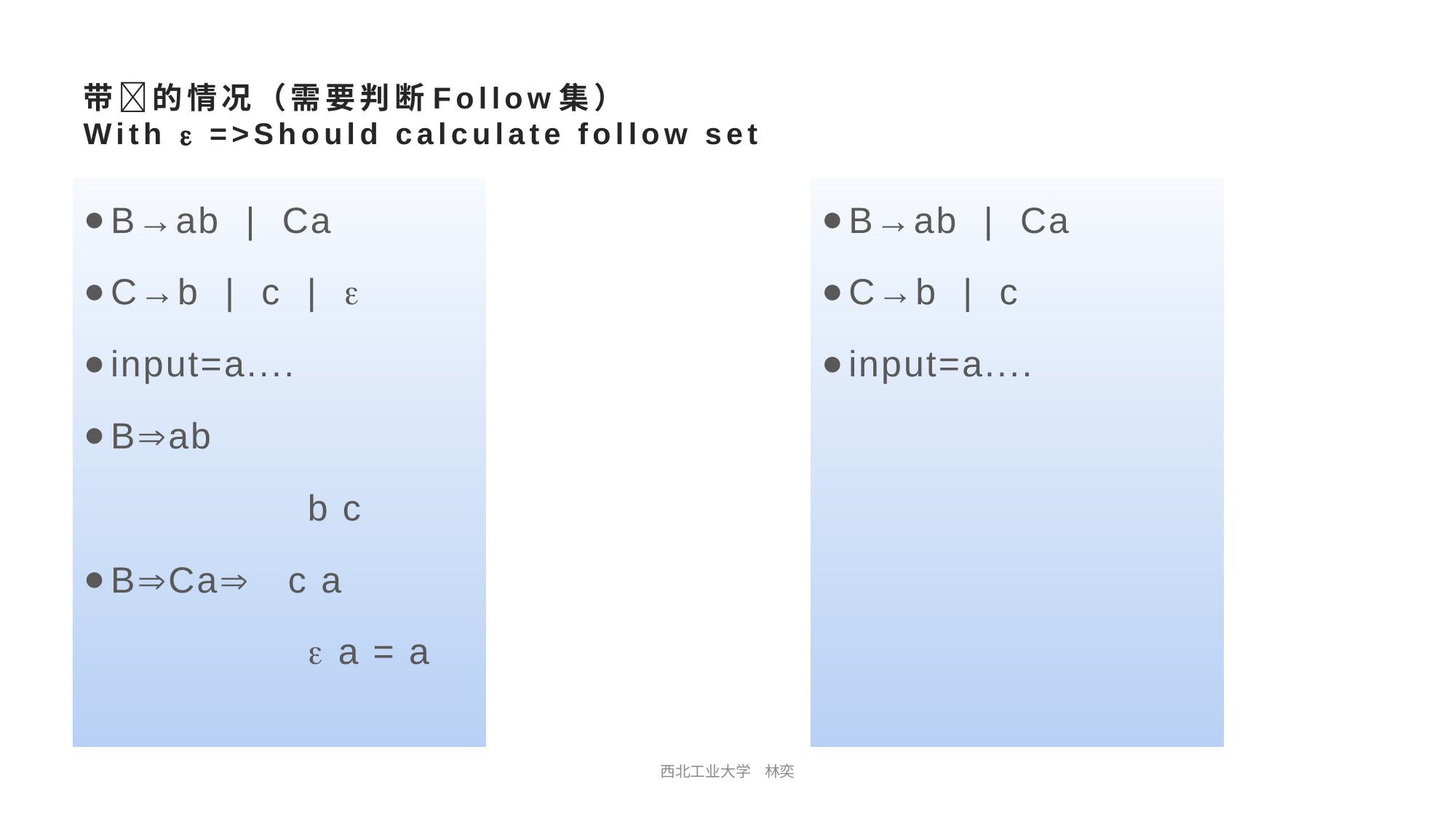

# 带ε的情况（需要判断Follow集） With ε =>Should calculate follow set
B→ab  |  Ca
C→b  |  c  |  ε
input=a....
B⇒ab
                  b c
B⇒Ca⇒   c a
                  ε a = a

B→ab  |  Ca
C→b  |  c
input=a....
西北工业大学    林奕
23